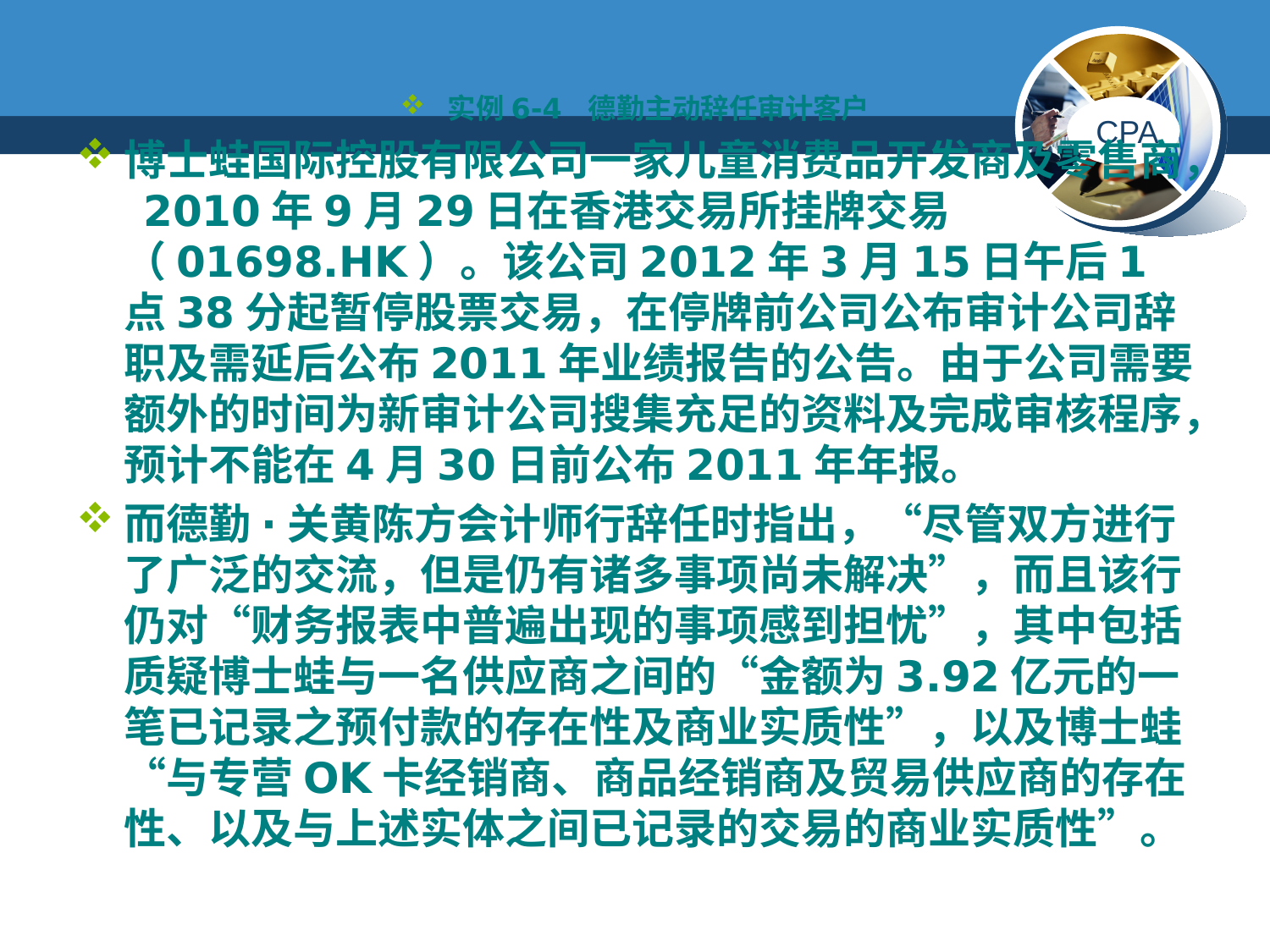

#
实例6-4  德勤主动辞任审计客户
博士蛙国际控股有限公司一家儿童消费品开发商及零售商， 2010年9月29日在香港交易所挂牌交易（01698.HK）。该公司2012年3月15日午后1点38分起暂停股票交易，在停牌前公司公布审计公司辞职及需延后公布2011年业绩报告的公告。由于公司需要额外的时间为新审计公司搜集充足的资料及完成审核程序，预计不能在4月30日前公布2011年年报。
而德勤·关黄陈方会计师行辞任时指出，“尽管双方进行了广泛的交流，但是仍有诸多事项尚未解决”，而且该行仍对“财务报表中普遍出现的事项感到担忧”，其中包括质疑博士蛙与一名供应商之间的“金额为3.92亿元的一笔已记录之预付款的存在性及商业实质性”，以及博士蛙“与专营OK卡经销商、商品经销商及贸易供应商的存在性、以及与上述实体之间已记录的交易的商业实质性”。